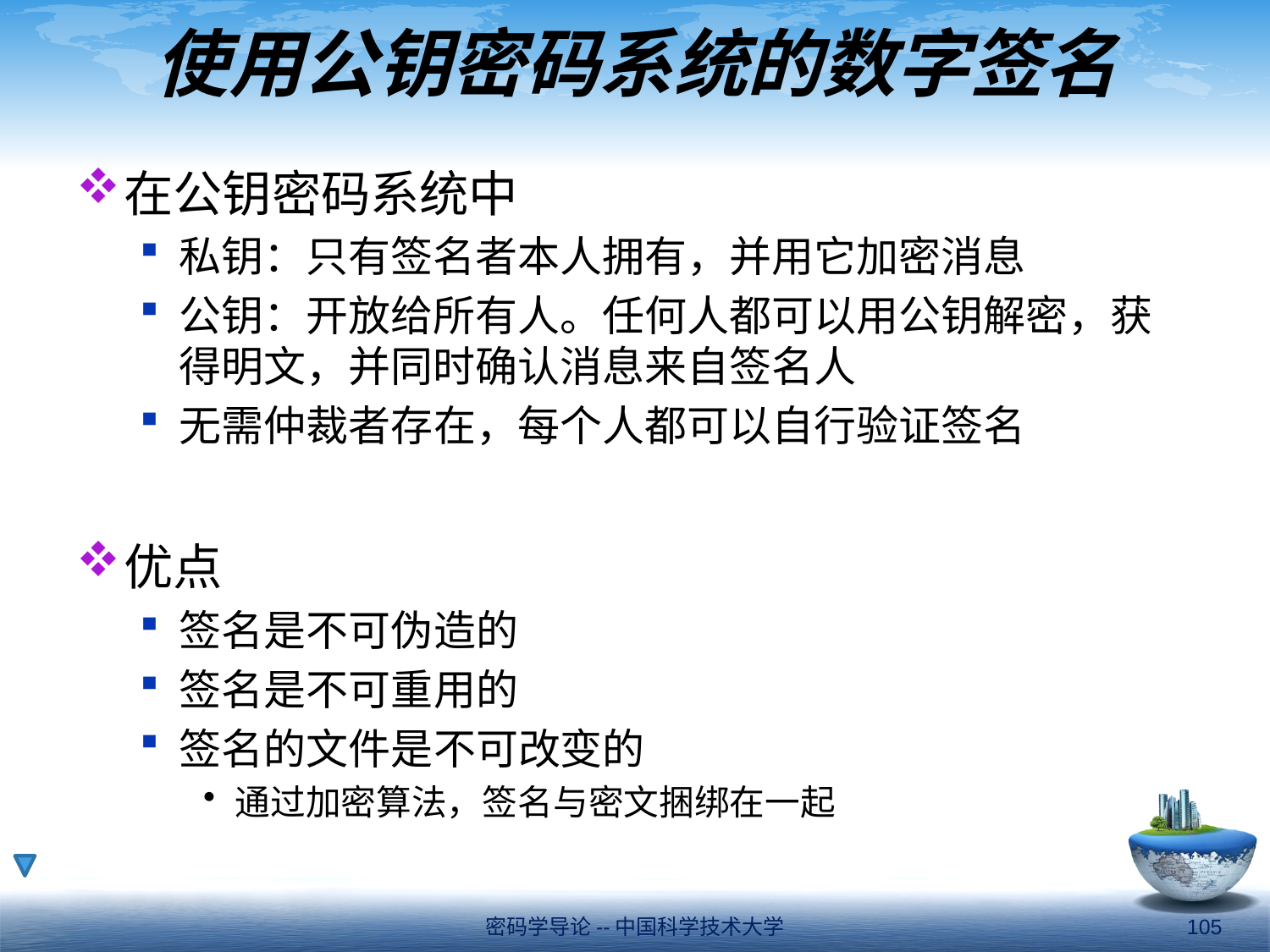

# 使用公钥密码系统的数字签名
在公钥密码系统中
私钥：只有签名者本人拥有，并用它加密消息
公钥：开放给所有人。任何人都可以用公钥解密，获得明文，并同时确认消息来自签名人
无需仲裁者存在，每个人都可以自行验证签名

优点
签名是不可伪造的
签名是不可重用的
签名的文件是不可改变的
通过加密算法，签名与密文捆绑在一起

密码学导论--中国科学技术大学
105